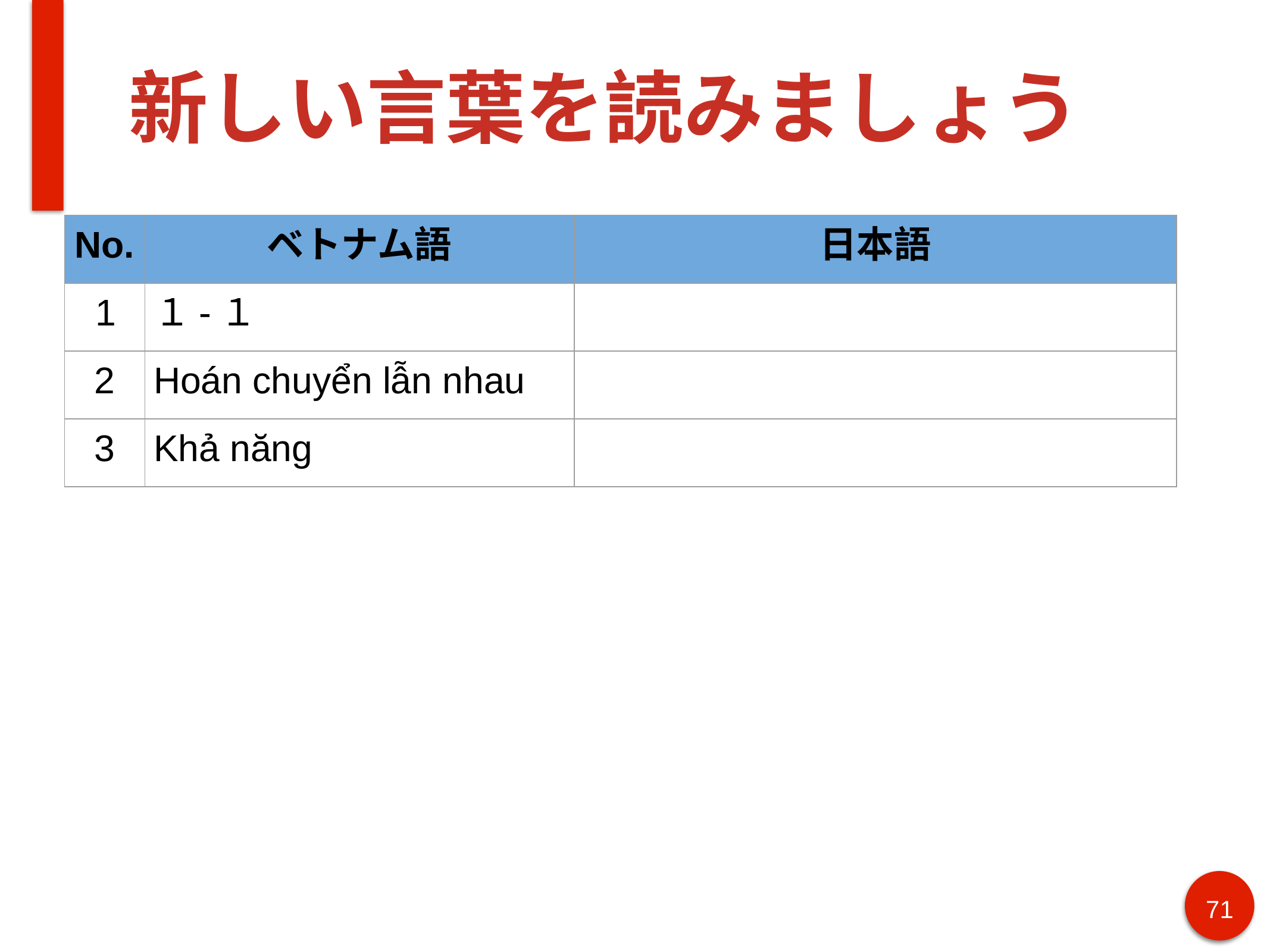

# 新しい言葉を読みましょう
| No. | ベトナム語 | 日本語 |
| --- | --- | --- |
| 1 | １-１ |  |
| 2 | Hoán chuyển lẫn nhau |  |
| 3 | Khả năng |  |
71